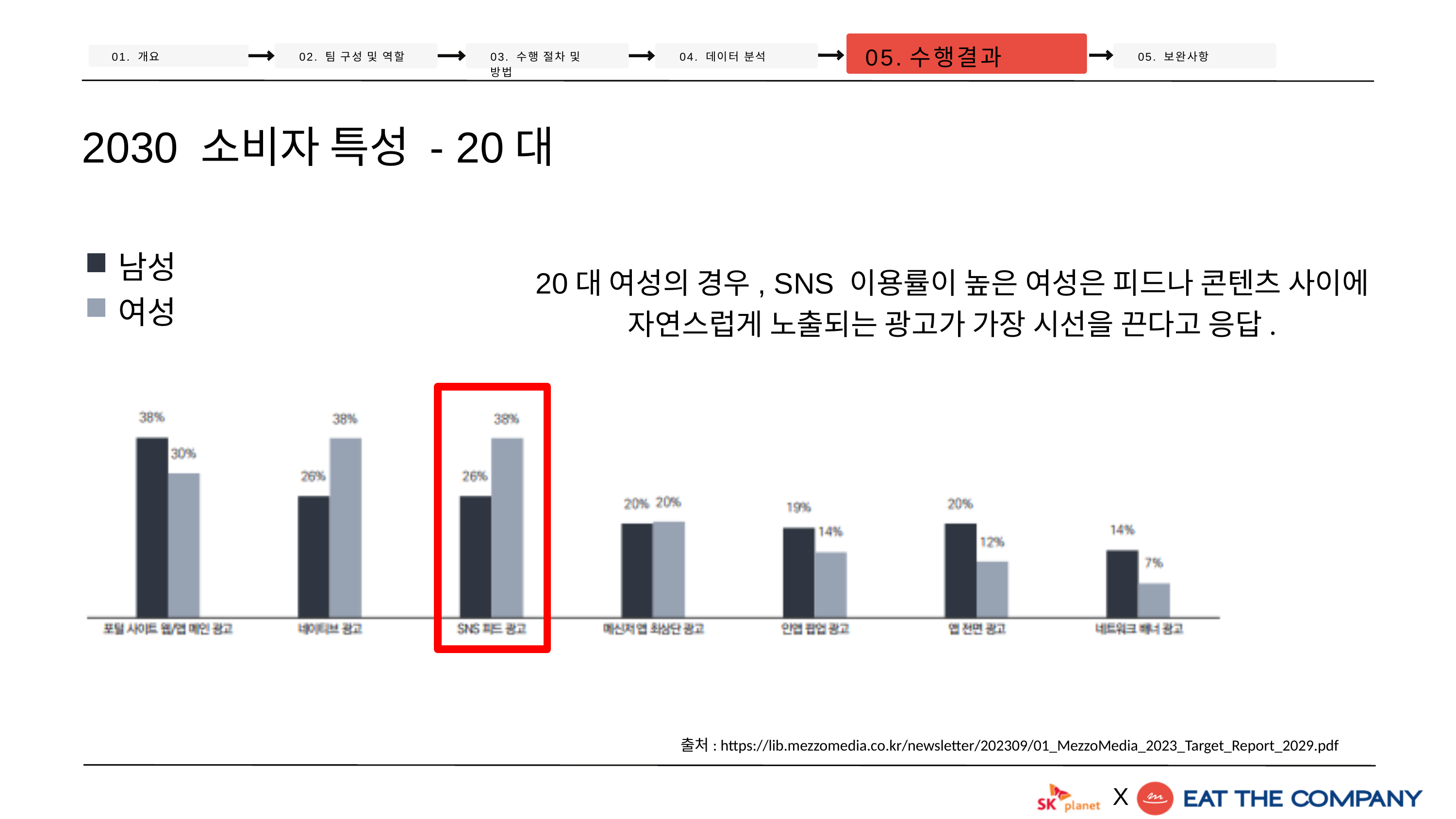

05.수행결과

01. 개요

02. 팀 구성 및 역할

03. 수행 절차 및 방법

04. 데이터 분석

05. 보완사항

2030 소비자 특성 - 20대

남성

여성

20대 여성의 경우, SNS 이용률이 높은 여성은 피드나 콘텐츠 사이에 자연스럽게 노출되는 광고가 가장 시선을 끈다고 응답.
출처: https://lib.mezzomedia.co.kr/newsletter/202309/01_MezzoMedia_2023_Target_Report_2029.pdf

X